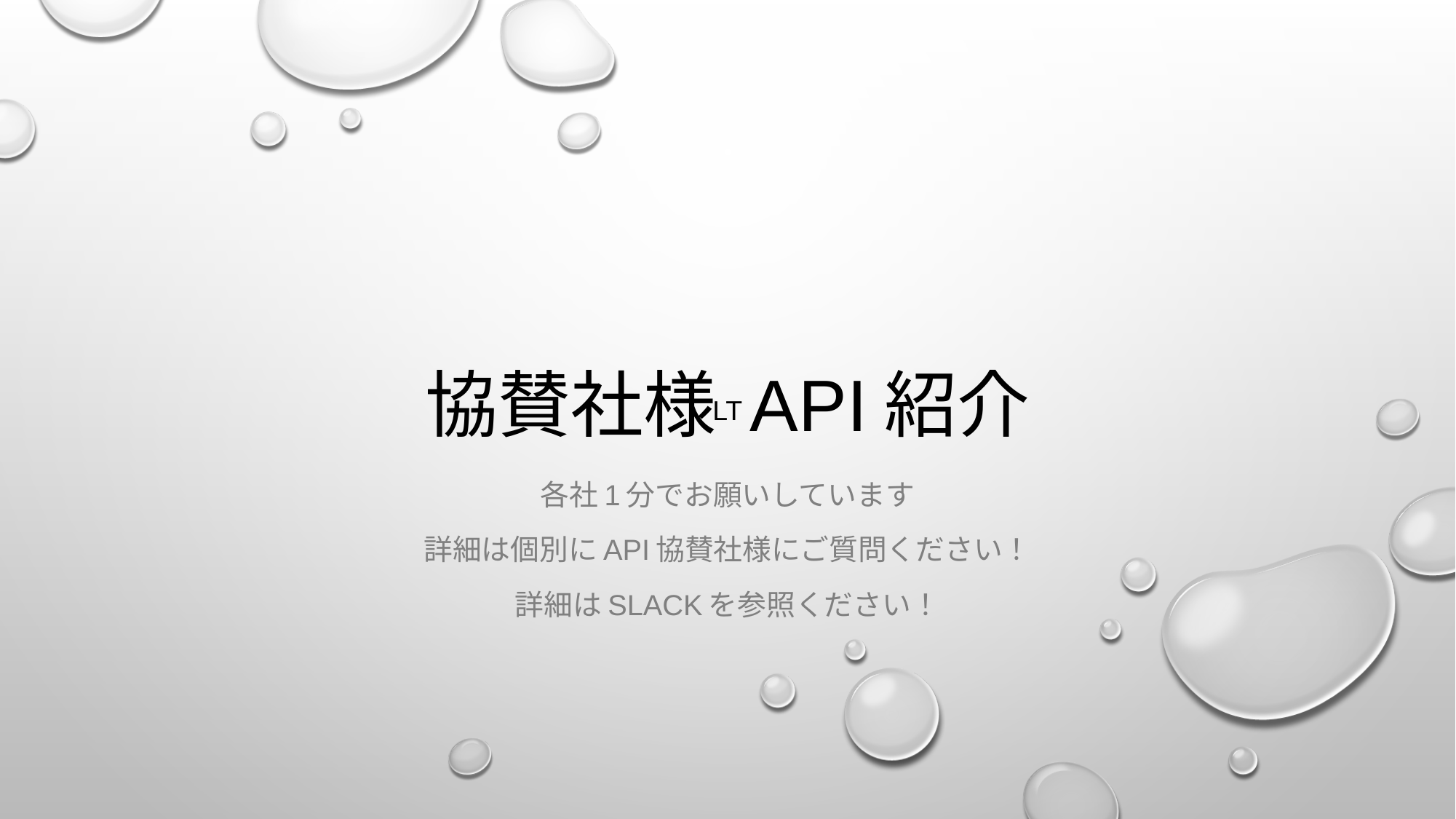

# 協賛社様 API紹介
LT
各社1分でお願いしています
詳細は個別にAPI協賛社様にご質問ください！
詳細はslackを参照ください！